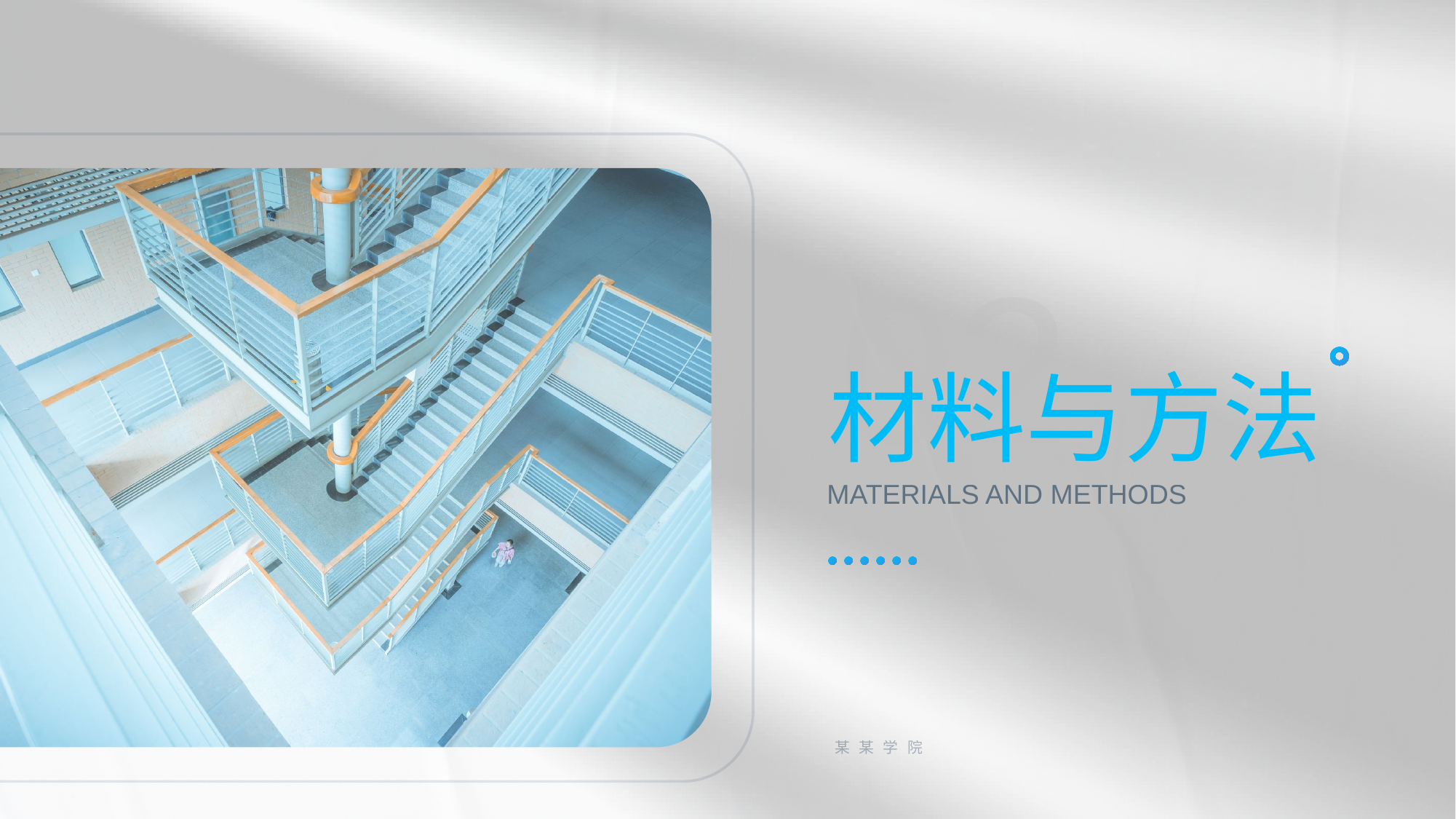

02
材料与方法

MATERIALS AND METHODS

某某学院 某某系